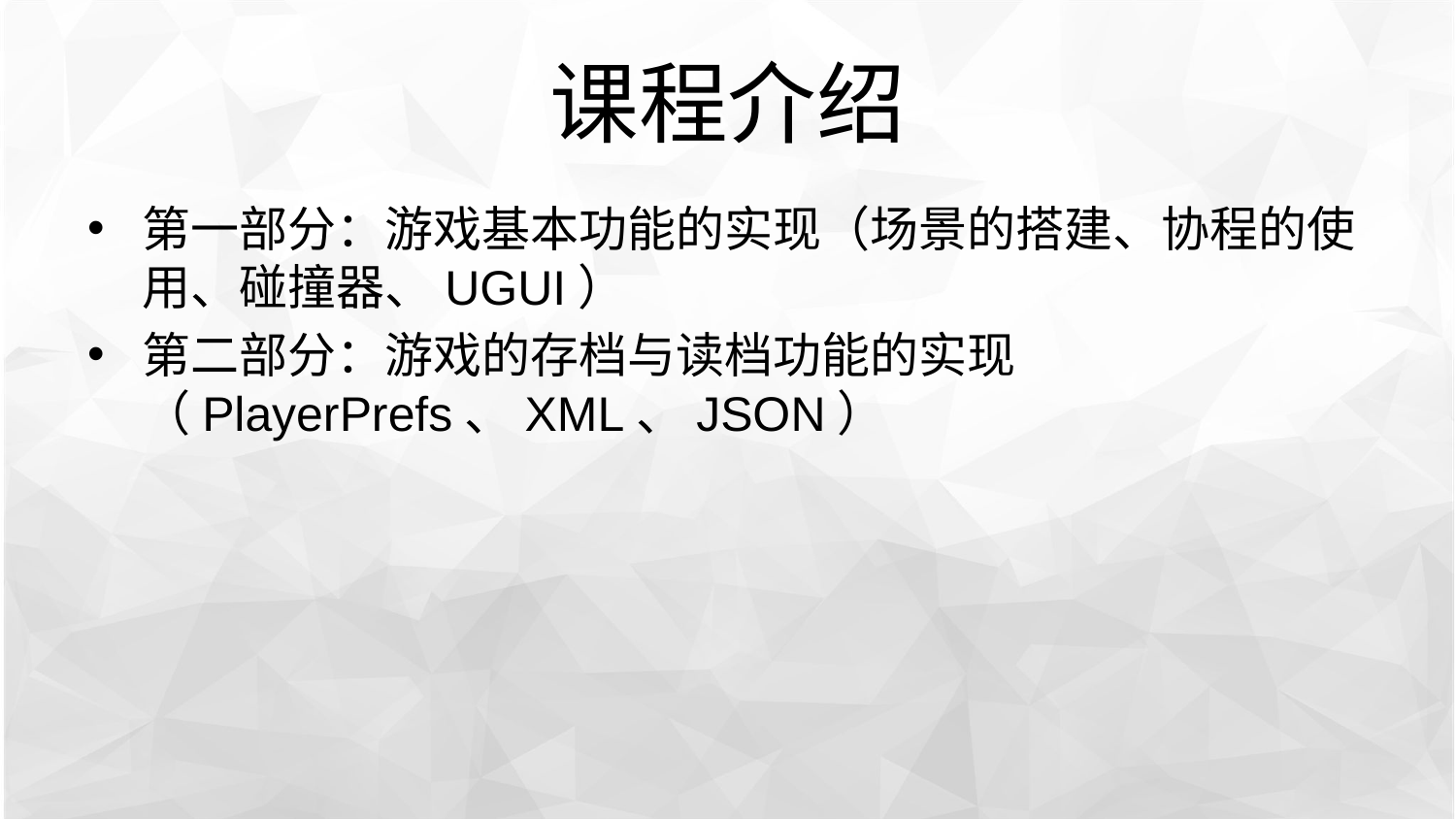

# 课程介绍
第一部分：游戏基本功能的实现（场景的搭建、协程的使用、碰撞器、UGUI）
第二部分：游戏的存档与读档功能的实现（PlayerPrefs、XML、JSON）